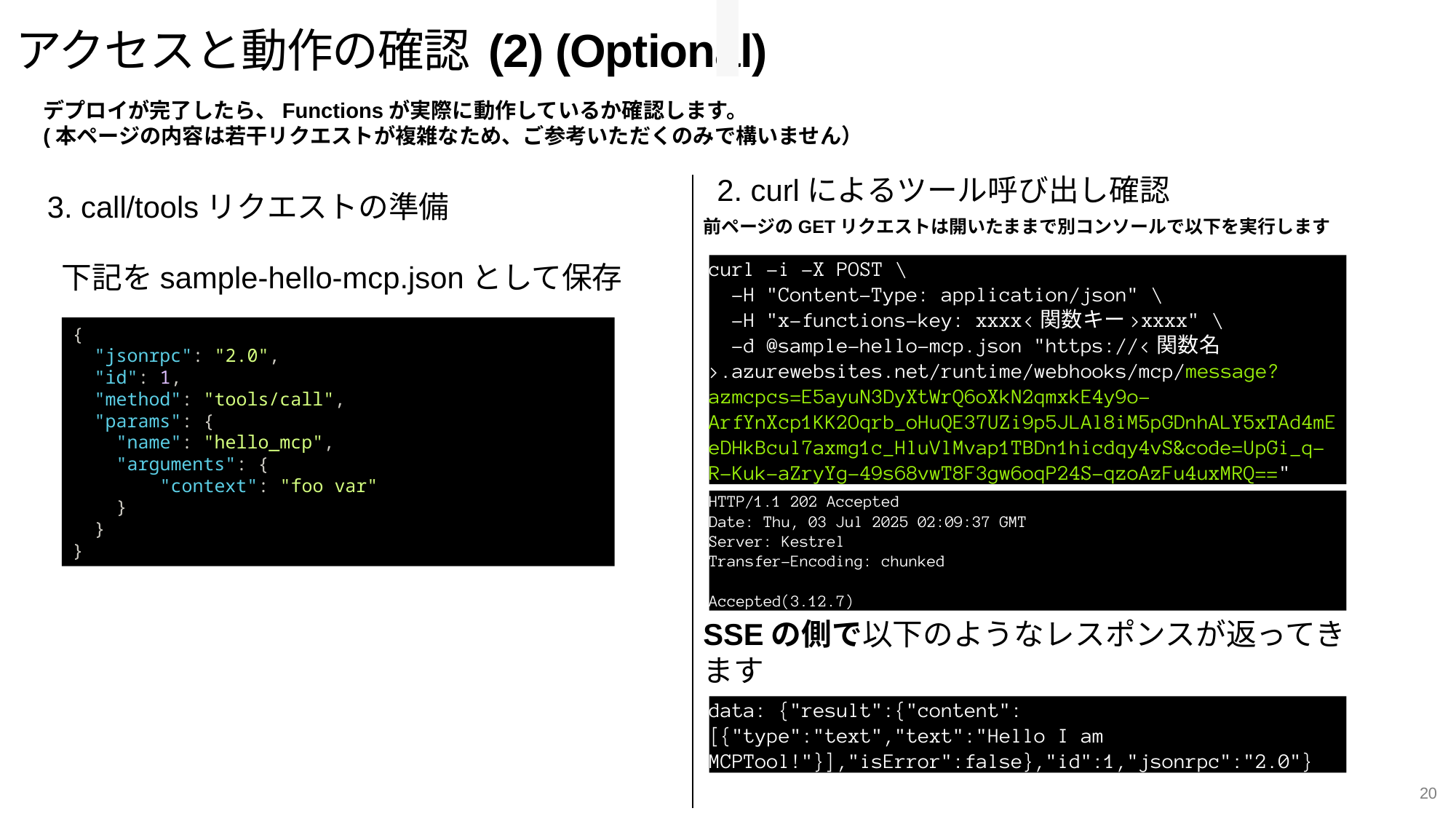

# アクセスと動作の確認 (2) (Optional)
デプロイが完了したら、Functionsが実際に動作しているか確認します。
(本ページの内容は若干リクエストが複雑なため、ご参考いただくのみで構いません）
2. curlによるツール呼び出し確認
3. call/toolsリクエストの準備
前ページのGETリクエストは開いたままで別コンソールで以下を実行します
curl -i -X POST \
  -H "Content-Type: application/json" \
  -H "x-functions-key: xxxx<関数キー>xxxx" \
  -d @sample-hello-mcp.json "https://<関数名>.azurewebsites.net/runtime/webhooks/mcp/message?azmcpcs=E5ayuN3DyXtWrQ6oXkN2qmxkE4y9o-ArfYnXcp1KK2Oqrb_oHuQE37UZi9p5JLAl8iM5pGDnhALY5xTAd4mEeDHkBcul7axmg1c_HluVlMvap1TBDn1hicdqy4vS&code=UpGi_q-R-Kuk-aZryYg-49s68vwT8F3gw6oqP24S-qzoAzFu4uxMRQ=="
下記をsample-hello-mcp.jsonとして保存
{
  "jsonrpc": "2.0",
  "id": 1,
  "method": "tools/call",
  "params": {
    "name": "hello_mcp",
    "arguments": {
        "context": "foo var"
    }
  }
}
HTTP/1.1 202 Accepted
Date: Thu, 03 Jul 2025 02:09:37 GMT
Server: Kestrel
Transfer-Encoding: chunked

Accepted(3.12.7)
SSEの側で以下のようなレスポンスが返ってきます
data: {"result":{"content":[{"type":"text","text":"Hello I am MCPTool!"}],"isError":false},"id":1,"jsonrpc":"2.0"}
20